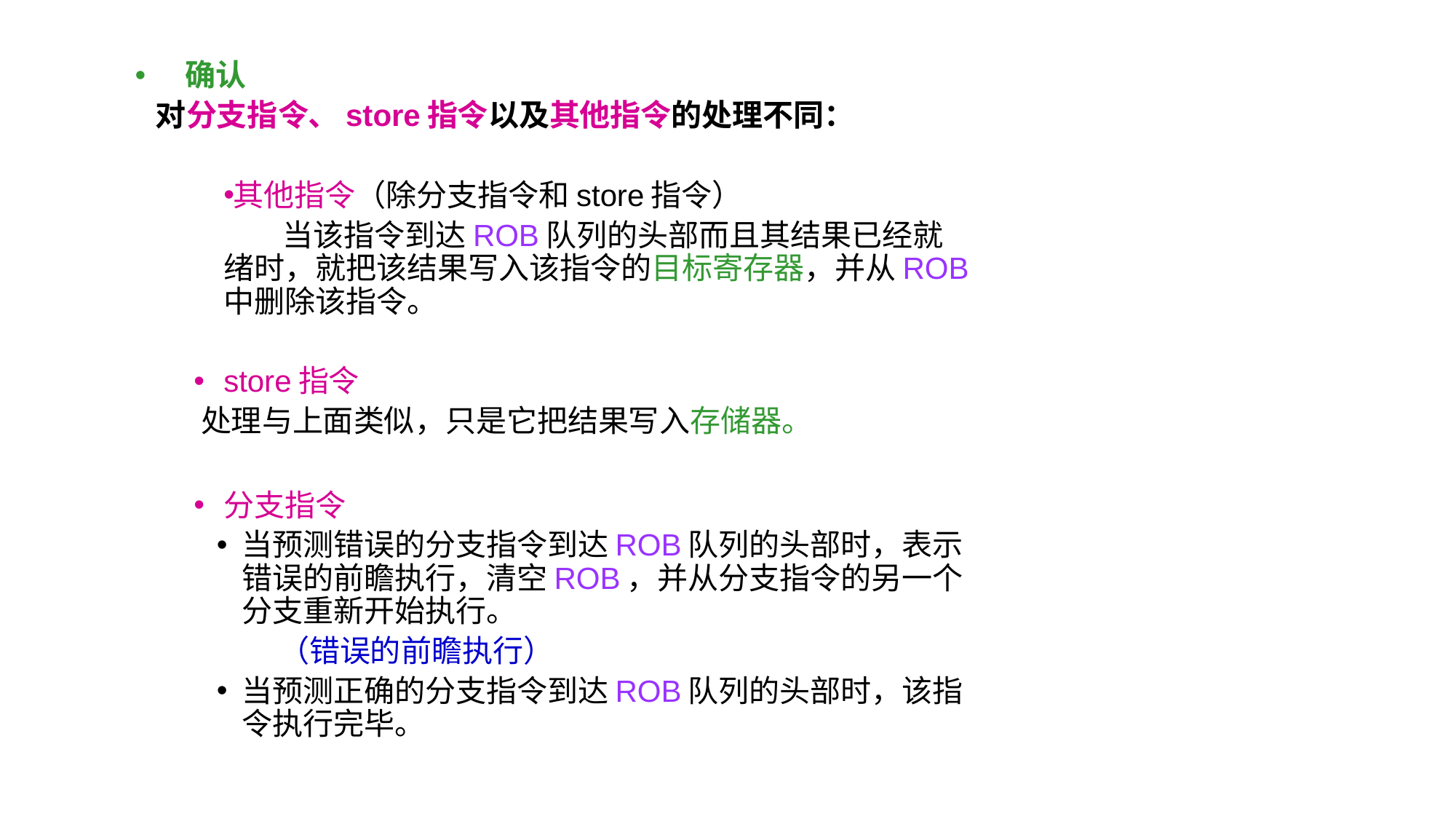

确认
  对分支指令、store指令以及其他指令的处理不同：

其他指令（除分支指令和store指令）
当该指令到达ROB队列的头部而且其结果已经就绪时，就把该结果写入该指令的目标寄存器，并从ROB中删除该指令。

store指令
    处理与上面类似，只是它把结果写入存储器。

分支指令
当预测错误的分支指令到达ROB队列的头部时，表示错误的前瞻执行，清空ROB，并从分支指令的另一个分支重新开始执行。
        （错误的前瞻执行）
当预测正确的分支指令到达ROB队列的头部时，该指令执行完毕。

#